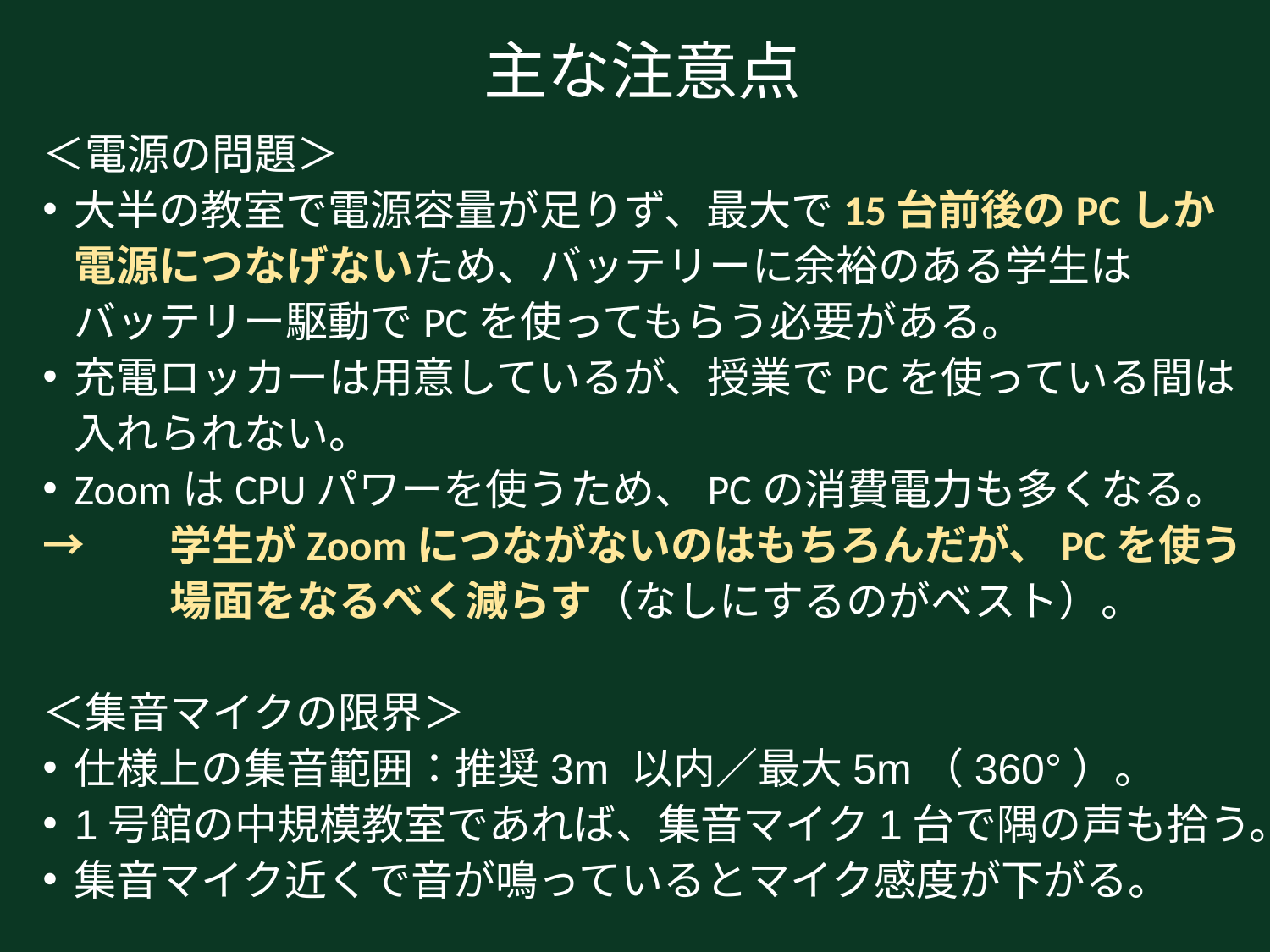

# 主な注意点
＜電源の問題＞
大半の教室で電源容量が足りず、最大で15台前後のPCしか
電源につなげないため、バッテリーに余裕のある学生は
バッテリー駆動でPCを使ってもらう必要がある。
充電ロッカーは用意しているが、授業でPCを使っている間は
入れられない。
ZoomはCPUパワーを使うため、PCの消費電力も多くなる。
→	学生がZoomにつながないのはもちろんだが、PCを使う
	場面をなるべく減らす（なしにするのがベスト）。
＜集音マイクの限界＞
仕様上の集音範囲：推奨3m 以内／最大5m（360°）。
1号館の中規模教室であれば、集音マイク1台で隅の声も拾う。
集音マイク近くで音が鳴っているとマイク感度が下がる。